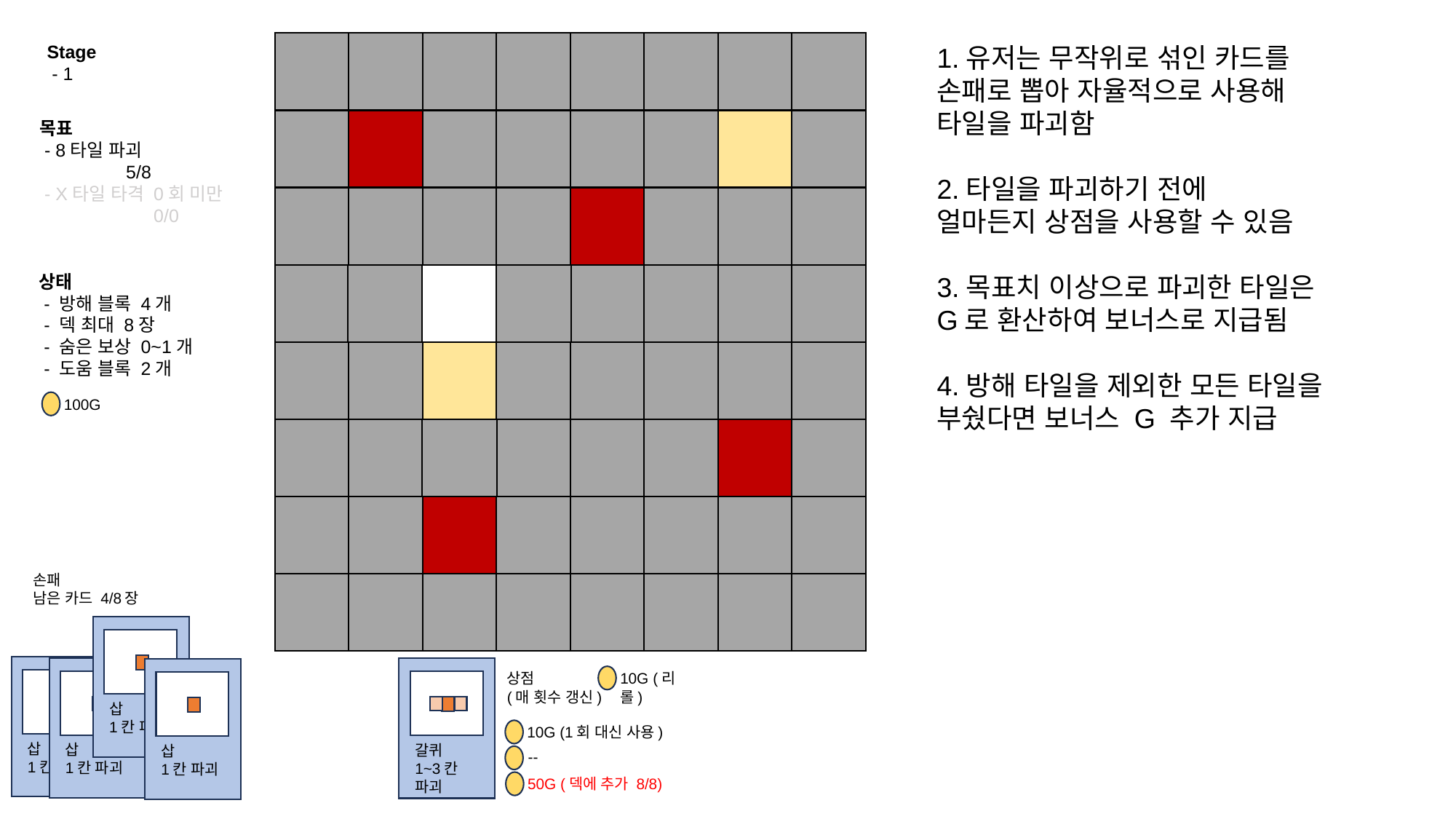

Stage
 - 1
1.유저는 무작위로 섞인 카드를 손패로 뽑아 자율적으로 사용해 타일을 파괴함

2.타일을 파괴하기 전에
얼마든지 상점을 사용할 수 있음

3.목표치 이상으로 파괴한 타일은
G로 환산하여 보너스로 지급됨

4.방해 타일을 제외한 모든 타일을 부쉈다면 보너스 G 추가 지급

목표
 - 8타일 파괴
                 5/8
 - X타일 타격 0회 미만
	 0/0

상태
 - 방해 블록 4개
 - 덱 최대 8장
 - 숨은 보상 0~1개
 - 도움 블록 2개

100G

손패
남은 카드 4/8장

상점
(매 횟수 갱신)
10G (리롤)

삽
1칸 파괴

10G (1회 대신 사용)

삽
1칸 파괴
삽
1칸 파괴
갈퀴
1~3칸 파괴
삽
1칸 파괴
--

50G (덱에 추가 8/8)